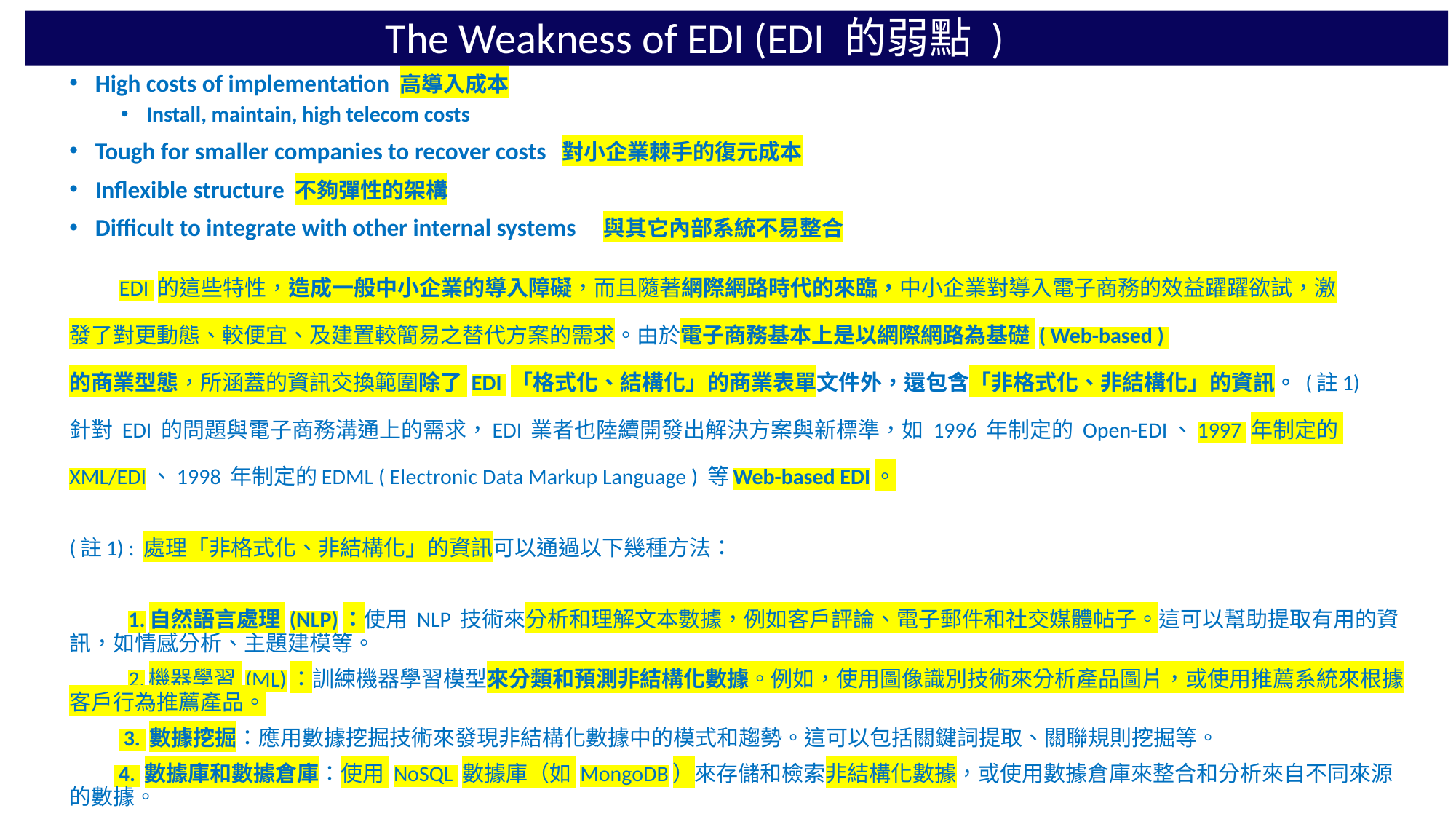

# The Weakness of EDI (EDI 的弱點 )
High costs of implementation 高導入成本
Install, maintain, high telecom costs
Tough for smaller companies to recover costs  對小企業棘手的復元成本
Inflexible structure 不夠彈性的架構
Difficult to integrate with other internal systems    與其它內部系統不易整合

             EDI 的這些特性，造成一般中小企業的導入障礙，而且隨著網際網路時代的來臨，中小企業對導入電子商務的效益躍躍欲試，激

發了對更動態、較便宜、及建置較簡易之替代方案的需求。由於電子商務基本上是以網際網路為基礎 ( Web-based )

的商業型態，所涵蓋的資訊交換範圍除了 EDI 「格式化、結構化」的商業表單文件外，還包含「非格式化、非結構化」的資訊。 (註1)

針對 EDI 的問題與電子商務溝通上的需求，EDI 業者也陸續開發出解決方案與新標準，如 1996 年制定的 Open-EDI、1997 年制定的

XML/EDI、1998 年制定的EDML ( Electronic Data Markup Language ) 等Web-based EDI。

(註1) : 處理「非格式化、非結構化」的資訊可以通過以下幾種方法：

            1.自然語言處理 (NLP)：使用 NLP 技術來分析和理解文本數據，例如客戶評論、電子郵件和社交媒體帖子。這可以幫助提取有用的資訊，如情感分析、主題建模等。
            2.機器學習 (ML)：訓練機器學習模型來分類和預測非結構化數據。例如，使用圖像識別技術來分析產品圖片，或使用推薦系統來根據客戶行為推薦產品。
           3. 數據挖掘：應用數據挖掘技術來發現非結構化數據中的模式和趨勢。這可以包括關鍵詞提取、關聯規則挖掘等。
          4. 數據庫和數據倉庫：使用 NoSQL 數據庫（如 MongoDB）來存儲和檢索非結構化數據，或使用數據倉庫來整合和分析來自不同來源的數據。